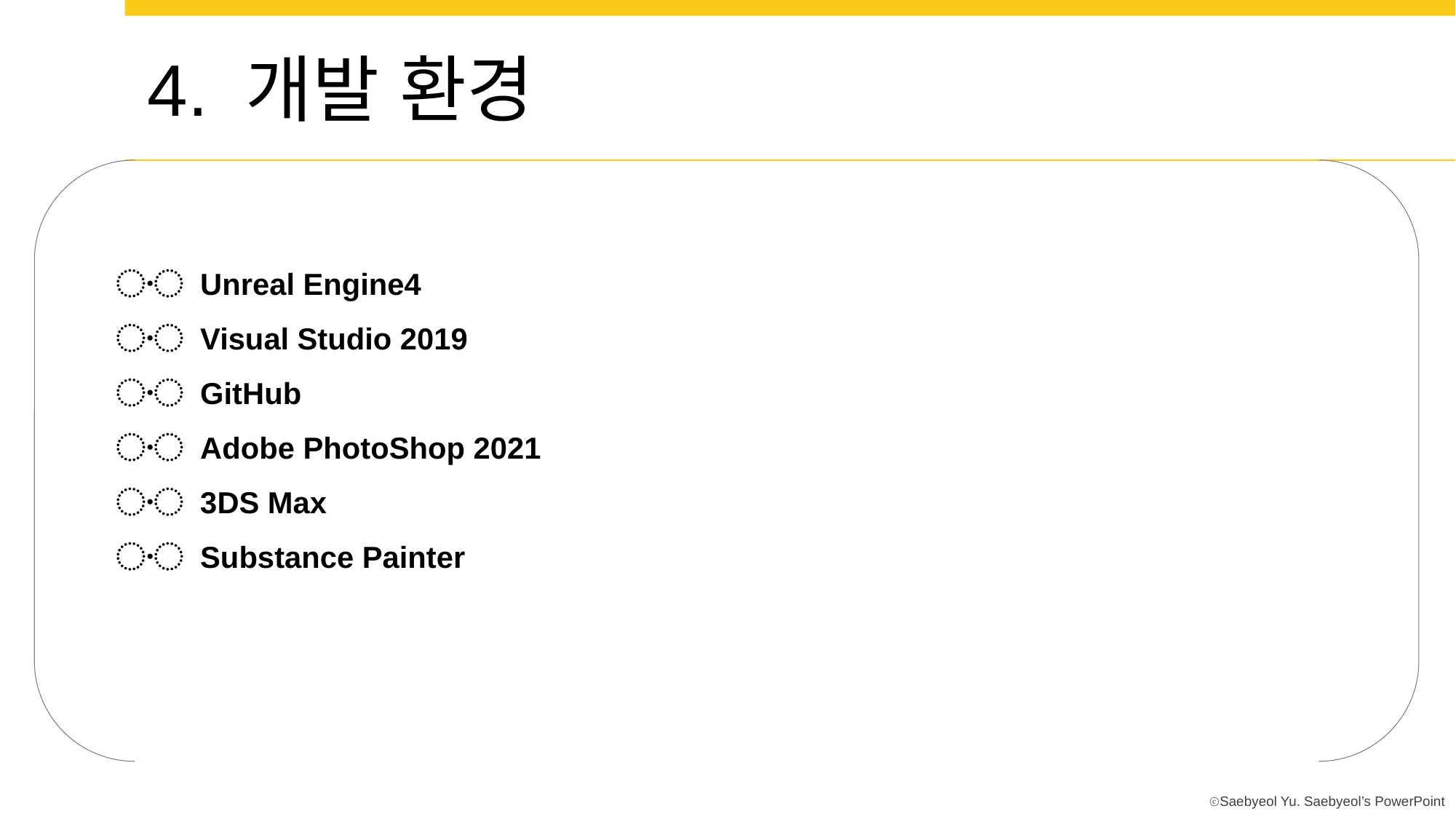

4. 개발 환경

〮 Unreal Engine4
〮 Visual Studio 2019
〮 GitHub
〮 Adobe PhotoShop 2021
〮 3DS Max
〮 Substance Painter